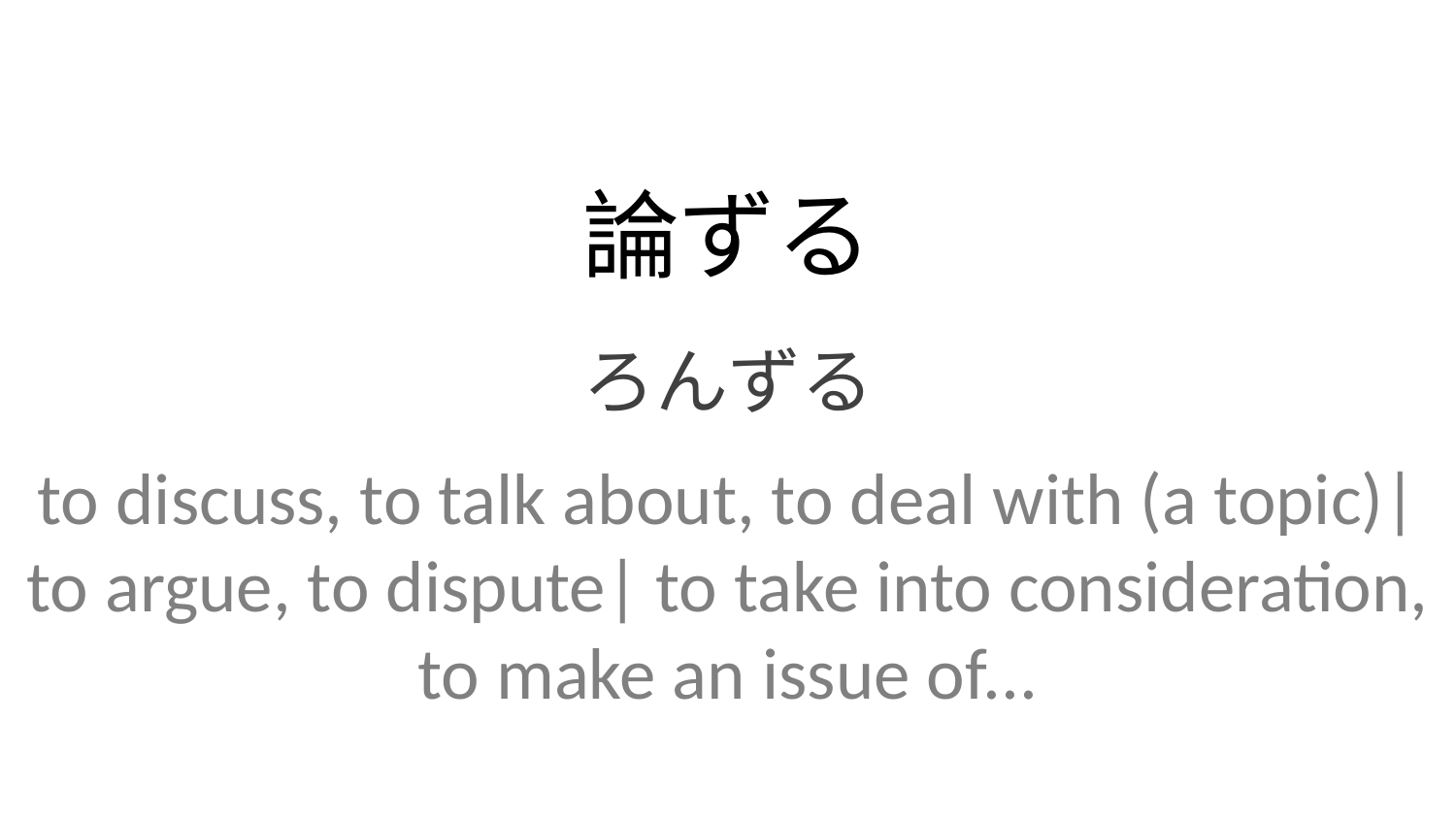

論ずる

ろんずる
to discuss, to talk about, to deal with (a topic)| to argue, to dispute| to take into consideration, to make an issue of...